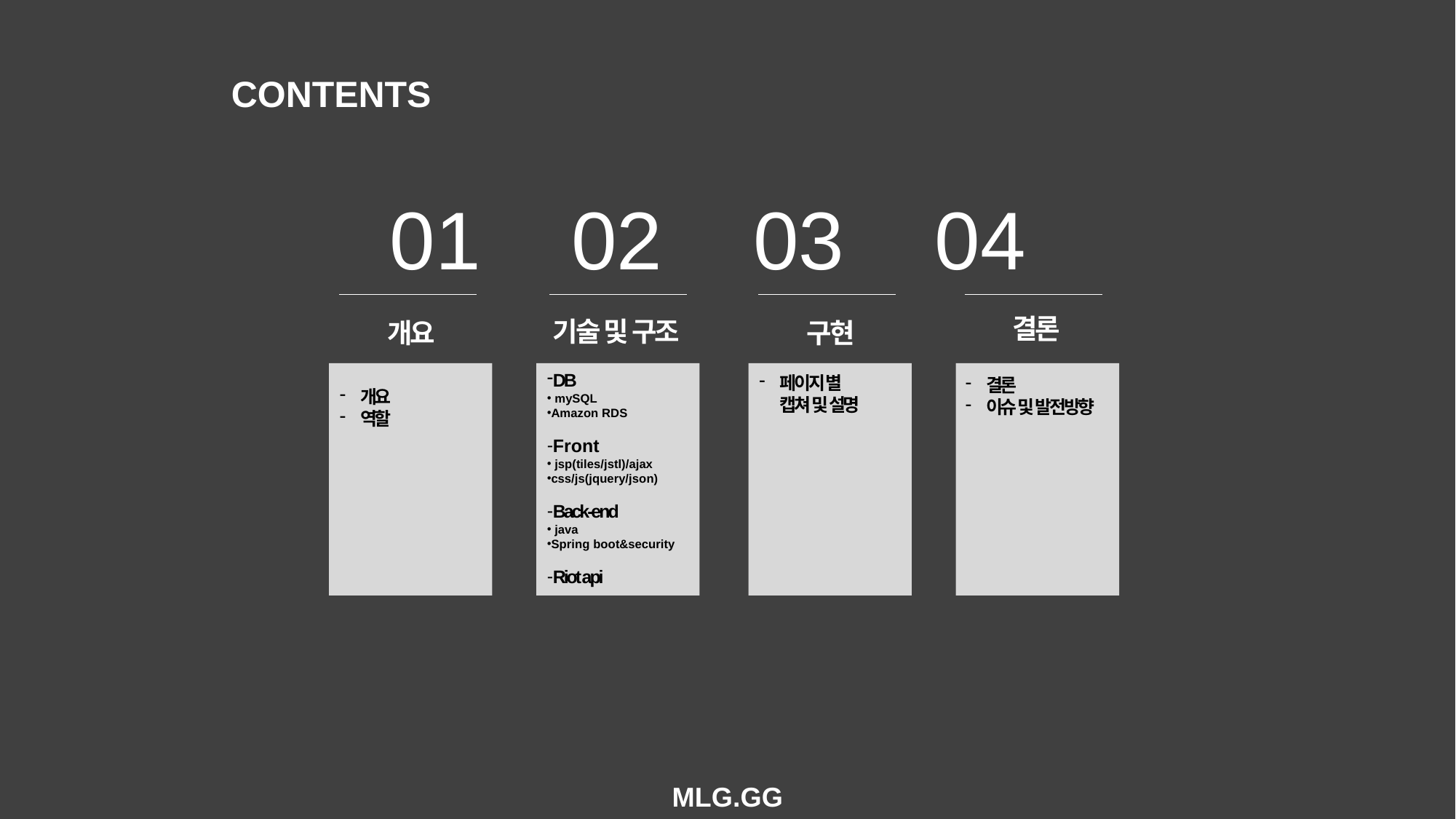

CONTENTS
01    02    03    04
결론
기술 및 구조
개요
구현

DB
 mySQL
Amazon RDS

Front
 jsp(tiles/jstl)/ajax
css/js(jquery/json)

Back-end
 java
Spring boot&security

Riot api

페이지 별
     캡쳐 및 설명
결론
이슈 및 발전방향
개요
역할

MLG.GG